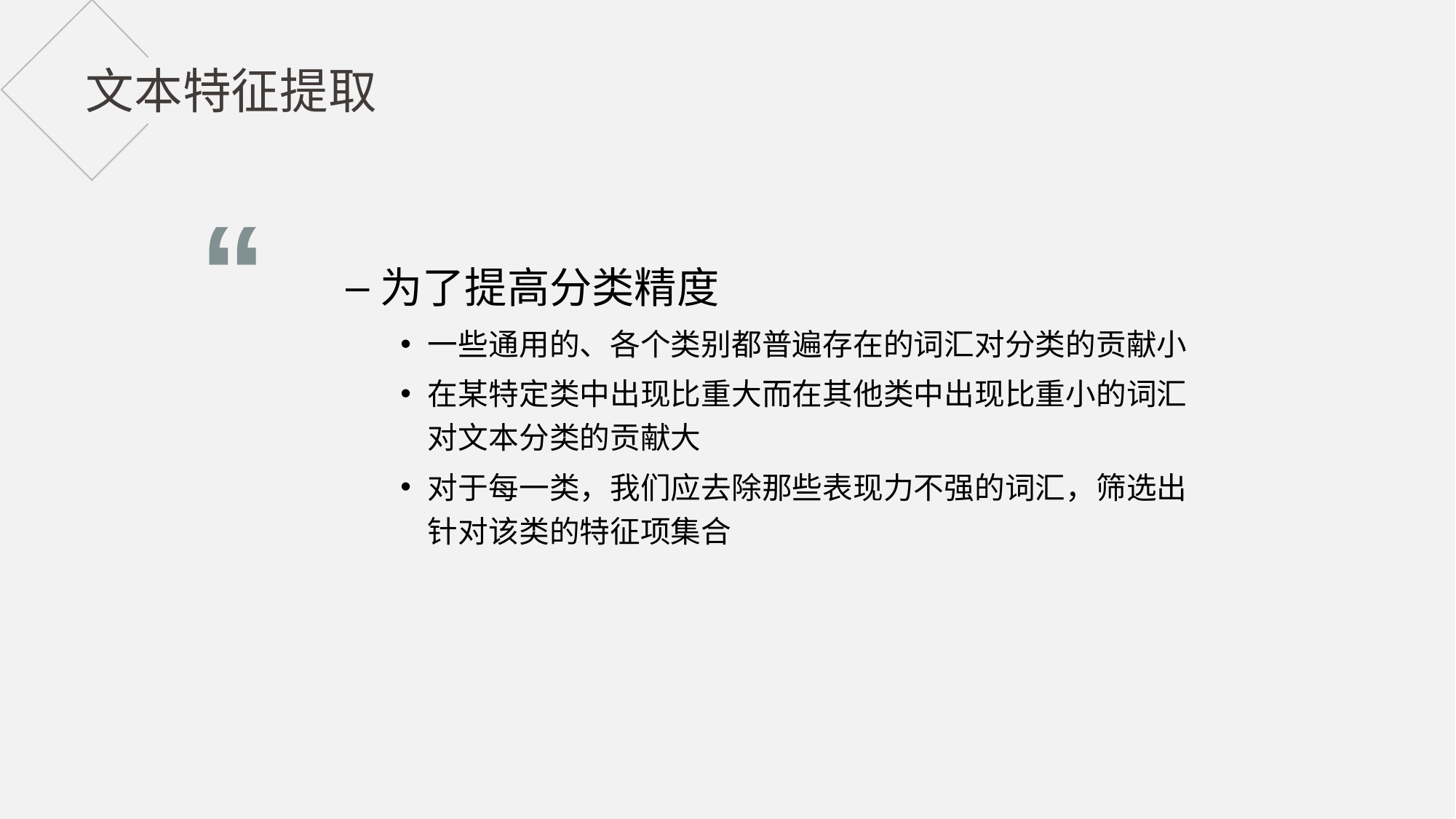

文本特征提取

“

为了提高分类精度
一些通用的、各个类别都普遍存在的词汇对分类的贡献小
在某特定类中出现比重大而在其他类中出现比重小的词汇对文本分类的贡献大
对于每一类，我们应去除那些表现力不强的词汇，筛选出针对该类的特征项集合